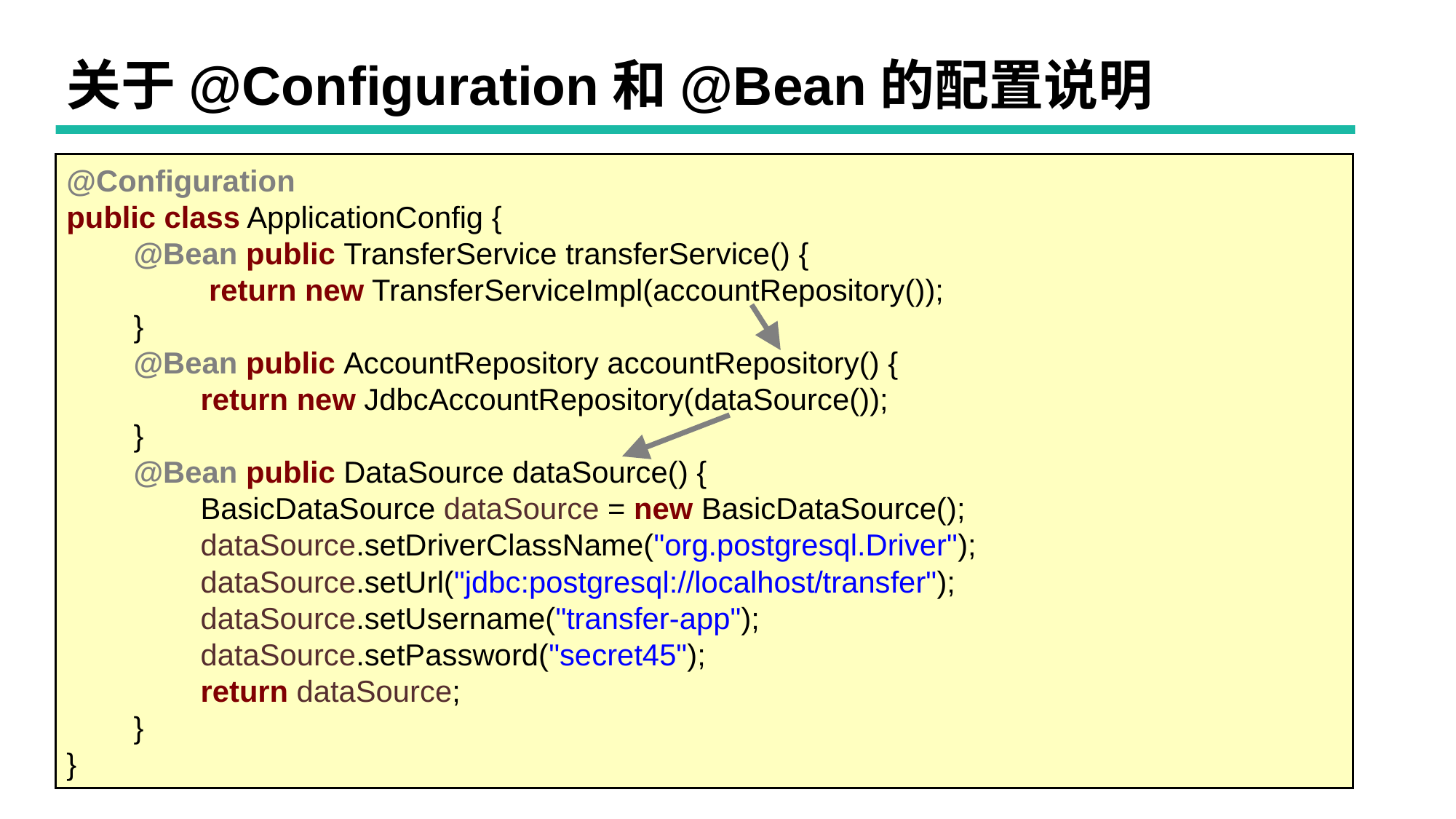

# 关于@Configuration和@Bean的配置说明
@Configuration
public class ApplicationConfig {
        @Bean public TransferService transferService() {
                 return new TransferServiceImpl(accountRepository());
        }
        @Bean public AccountRepository accountRepository() {
                return new JdbcAccountRepository(dataSource());
        }
        @Bean public DataSource dataSource() {
                BasicDataSource dataSource = new BasicDataSource();
                dataSource.setDriverClassName("org.postgresql.Driver");
                dataSource.setUrl("jdbc:postgresql://localhost/transfer");
                dataSource.setUsername("transfer-app");
                dataSource.setPassword("secret45");
                return dataSource;
        }
}